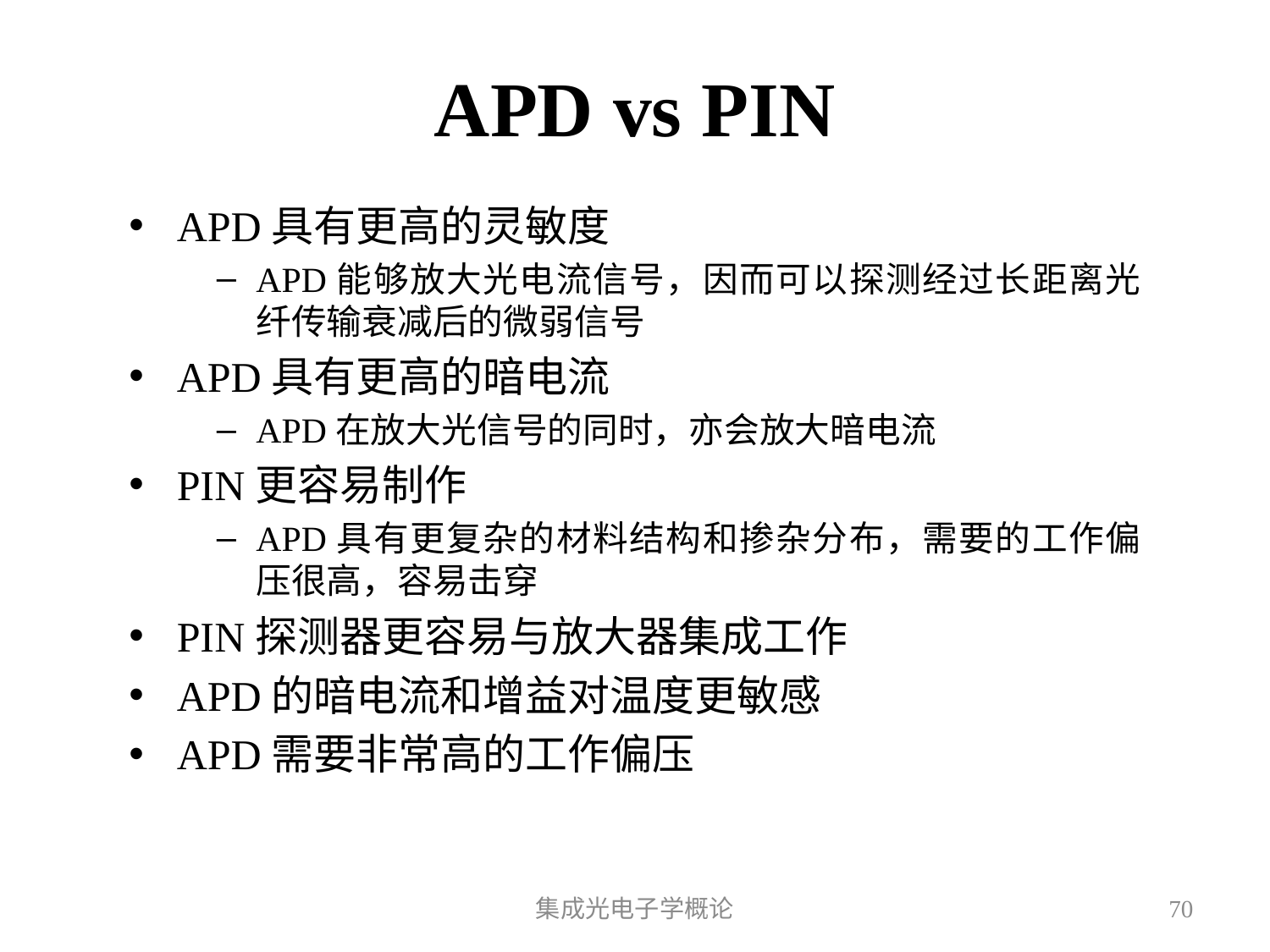

# APD vs PIN
APD具有更高的灵敏度
APD能够放大光电流信号，因而可以探测经过长距离光纤传输衰减后的微弱信号
APD具有更高的暗电流
APD在放大光信号的同时，亦会放大暗电流
PIN更容易制作
APD具有更复杂的材料结构和掺杂分布，需要的工作偏压很高，容易击穿
PIN探测器更容易与放大器集成工作
APD的暗电流和增益对温度更敏感
APD需要非常高的工作偏压
集成光电子学概论
70